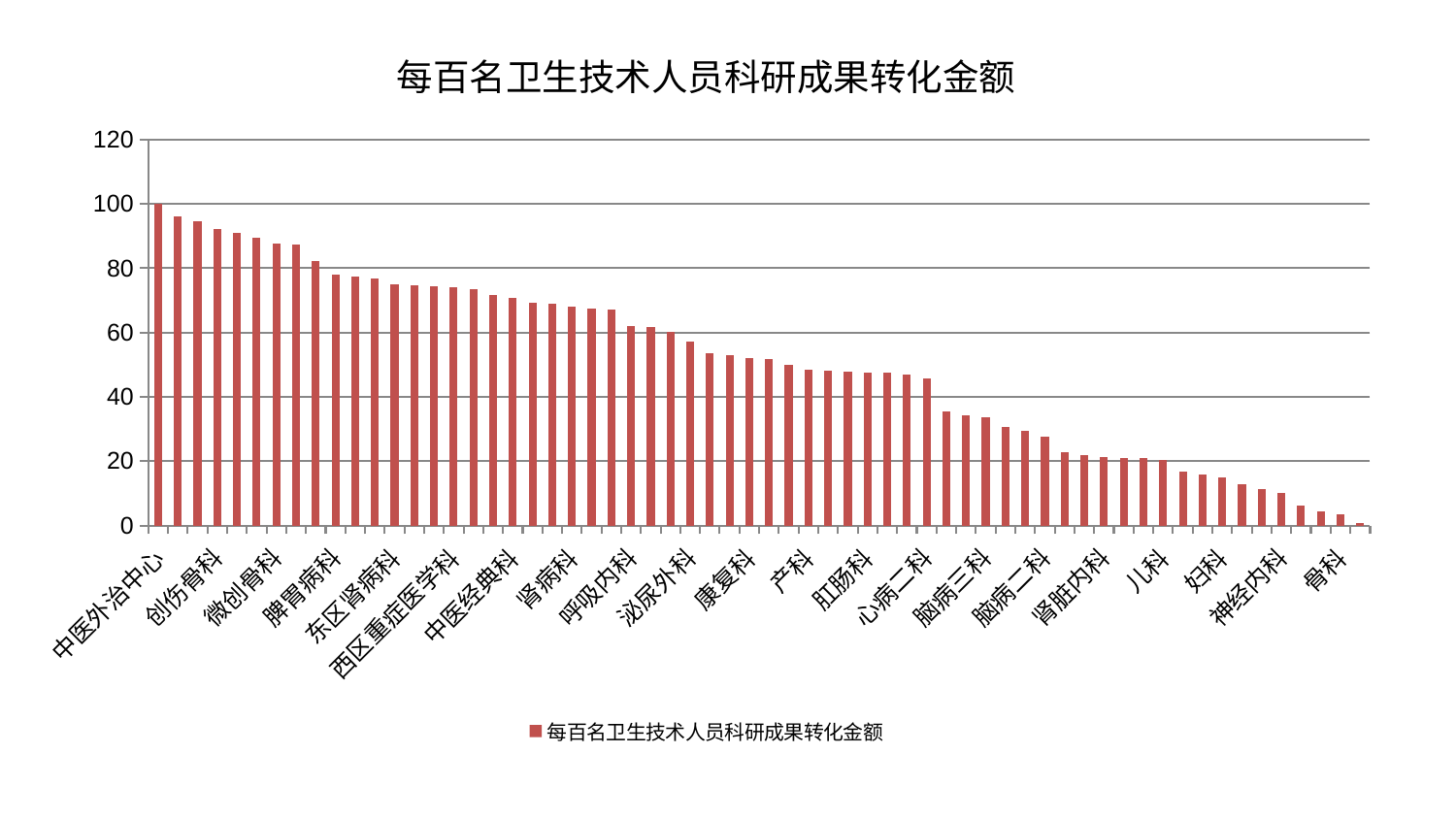

### Chart: 每百名卫生技术人员科研成果转化金额

| Category | 每百名卫生技术人员科研成果转化金额 |
|---|---|
| 中医外治中心 | 100.0 |
| 消化内科 | 96.18476752668334 |
| 脑病一科 | 94.73068950197344 |
| 创伤骨科 | 92.30802131670963 |
| 内分泌科 | 90.90754968620018 |
| 针灸科 | 89.54547026170573 |
| 微创骨科 | 87.58983164489808 |
| 重症医学科 | 87.27332883828875 |
| 肝病科 | 82.3956396943628 |
| 脾胃病科 | 78.01873761536312 |
| 老年医学科 | 77.5554898536082 |
| 脾胃科消化科合并 | 76.94306626391021 |
| 东区肾病科 | 75.10481226883013 |
| 周围血管科 | 74.82786209176304 |
| 皮肤科 | 74.44012611254004 |
| 西区重症医学科 | 74.01920826708654 |
| 推拿科 | 73.5533419815764 |
| 肝胆外科 | 71.70362203175797 |
| 中医经典科 | 70.7269939795859 |
| 妇二科 | 69.34463233059344 |
| 风湿病科 | 69.0548034074569 |
| 肾病科 | 68.04580878581248 |
| 显微骨科 | 67.5846498978521 |
| 小儿推拿科 | 67.04294825828633 |
| 呼吸内科 | 62.14092836434521 |
| 眼科 | 61.82597051540093 |
| 关节骨科 | 60.19199866916915 |
| 泌尿外科 | 57.09113752374445 |
| 心病一科 | 53.7145739550043 |
| 治未病中心 | 53.014731648392015 |
| 康复科 | 51.97021867735613 |
| 妇科妇二科合并 | 51.73051138420312 |
| 普通外科 | 49.81913707719193 |
| 产科 | 48.45049161884877 |
| 耳鼻喉科 | 48.16927038043665 |
| 身心医学科 | 47.71757778898465 |
| 肛肠科 | 47.67598523970711 |
| 心病四科 | 47.57128478626407 |
| 医院 | 46.8557359754599 |
| 心病二科 | 45.589332565355804 |
| 乳腺甲状腺外科 | 35.427293700337046 |
| 血液科 | 34.381946091077104 |
| 脑病三科 | 33.52845540371766 |
| 运动损伤骨科 | 30.484473621961275 |
| 心血管内科 | 29.455649890534186 |
| 脑病二科 | 27.590736512291535 |
| 美容皮肤科 | 22.831708205643313 |
| 肿瘤内科 | 21.728092238113536 |
| 肾脏内科 | 21.2211396703551 |
| 小儿骨科 | 21.091309942273973 |
| 胸外科 | 20.946471837610382 |
| 儿科 | 20.342220800846583 |
| 男科 | 16.822730497483054 |
| 脊柱骨科 | 15.95932659388723 |
| 妇科 | 14.873658308817333 |
| 心病三科 | 12.780094200737107 |
| 口腔科 | 11.326868828977956 |
| 神经内科 | 10.217376512034525 |
| 综合内科 | 6.103244347597653 |
| 东区重症医学科 | 4.283726773656869 |
| 骨科 | 3.518067326274458 |
| 神经外科 | 0.6104932526944479 |
194